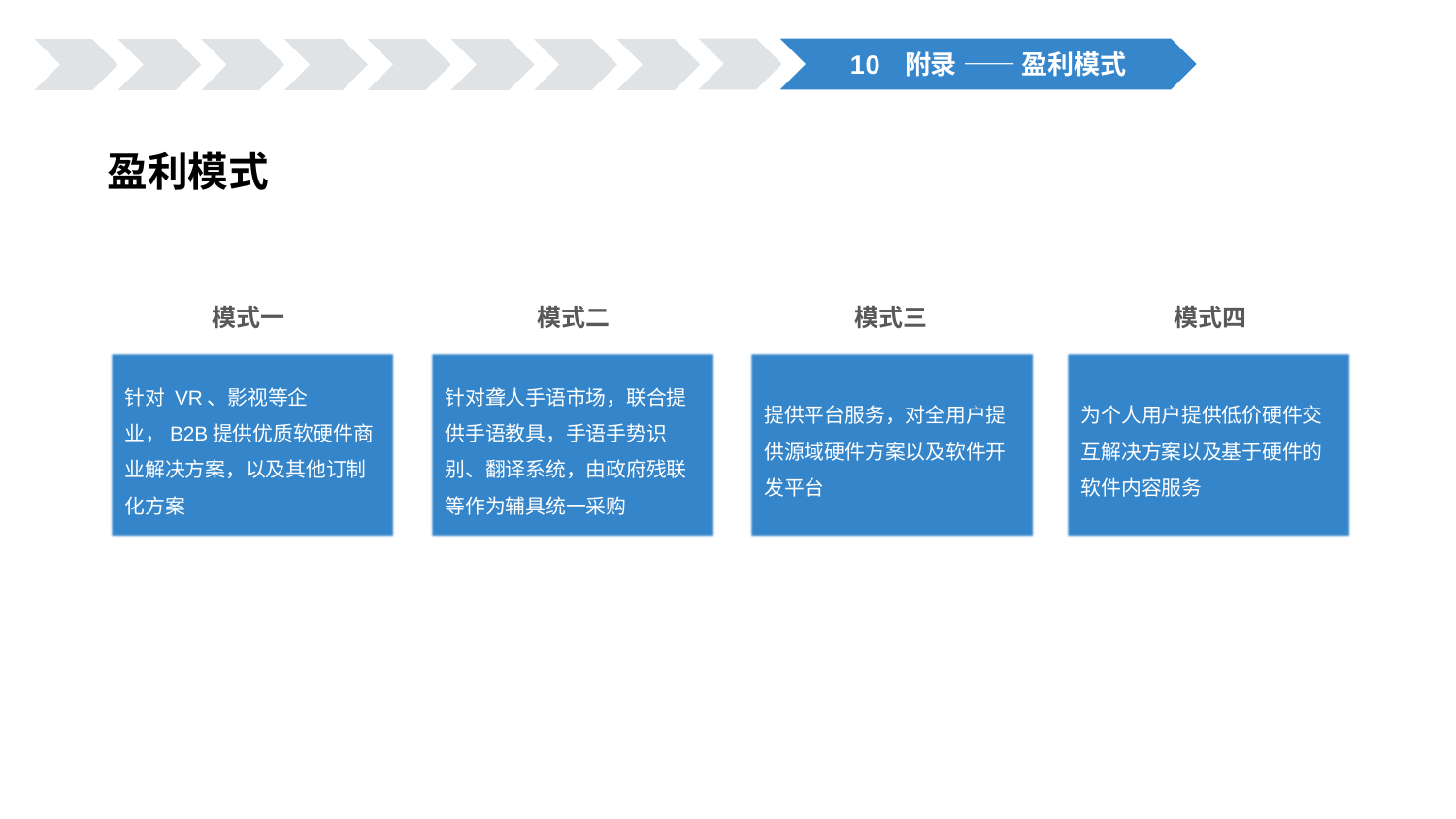

附录 —— 盈利模式

盈利模式
模式三
模式四
模式一
模式二
针对聋人手语市场，联合提供手语教具，手语手势识别、翻译系统，由政府残联等作为辅具统一采购
提供平台服务，对全用户提供源域硬件方案以及软件开发平台
为个人用户提供低价硬件交互解决方案以及基于硬件的软件内容服务
针对 VR、影视等企业，B2B提供优质软硬件商业解决方案，以及其他订制化方案